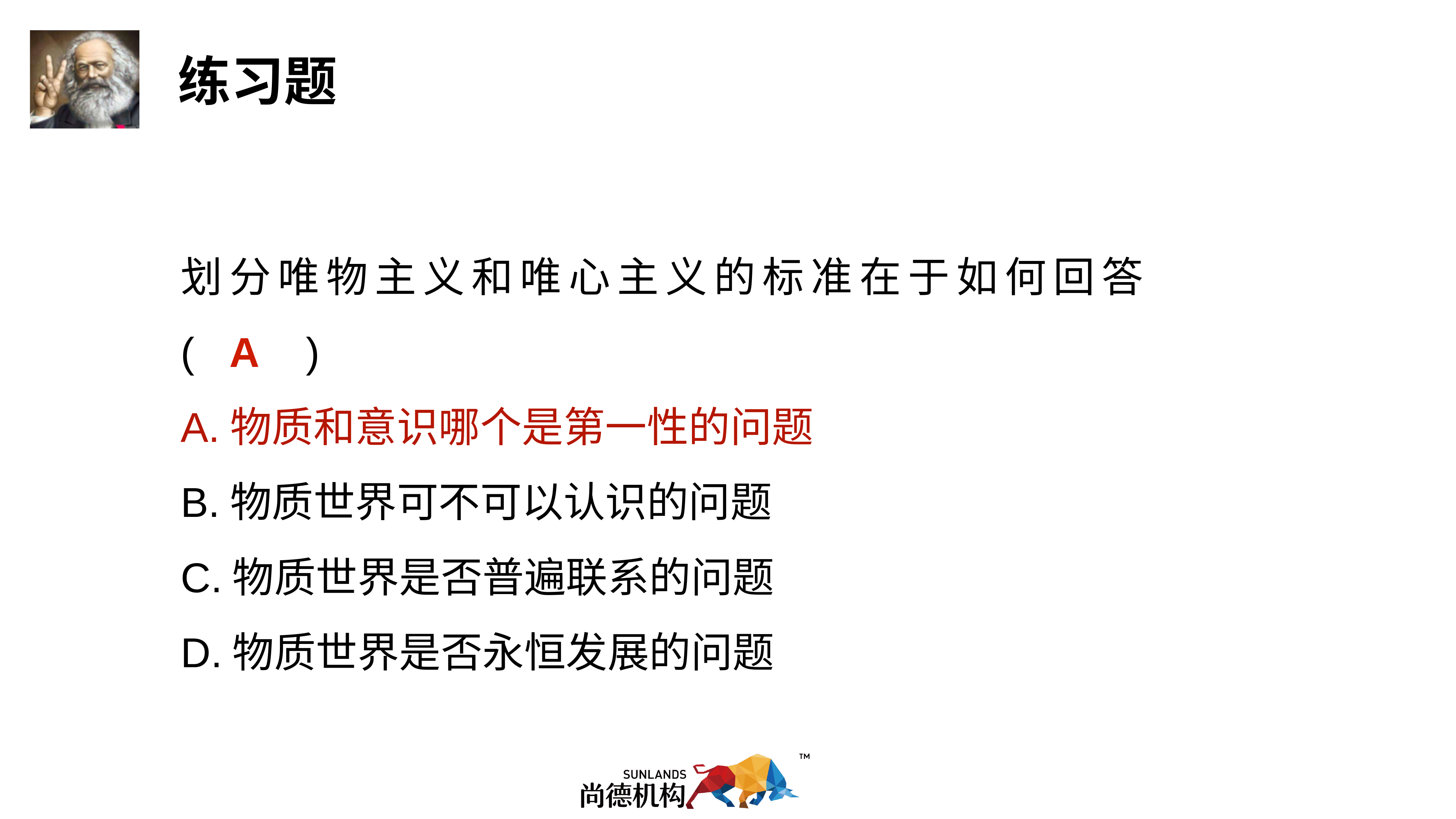

划分唯物主义和唯心主义的标准在于如何回答(   A    )
A.物质和意识哪个是第一性的问题
B.物质世界可不可以认识的问题
C.物质世界是否普遍联系的问题
D.物质世界是否永恒发展的问题